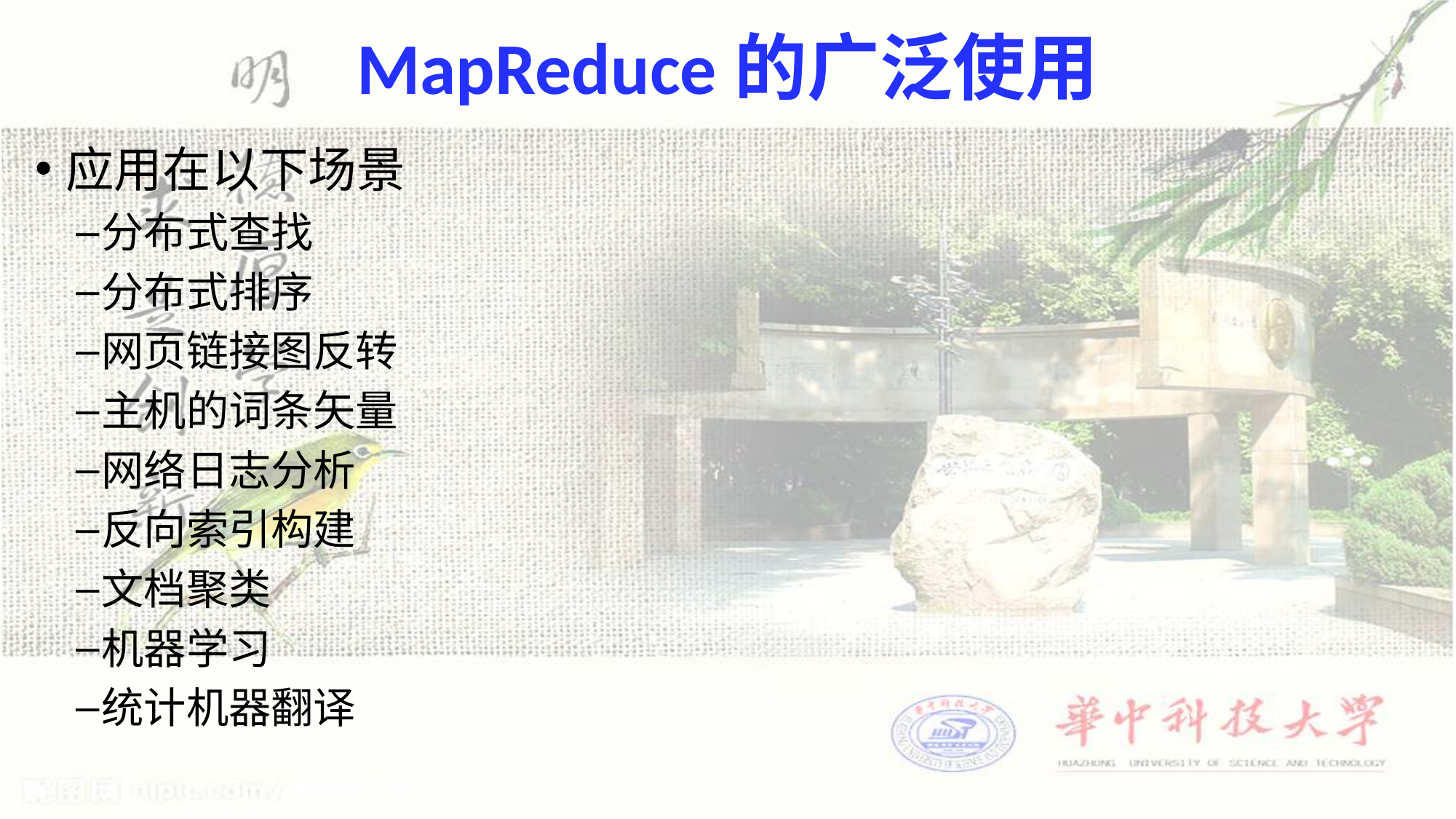

# MapReduce的广泛使用
应用在以下场景
分布式查找
分布式排序
网页链接图反转
主机的词条矢量
网络日志分析
反向索引构建
文档聚类
机器学习
统计机器翻译